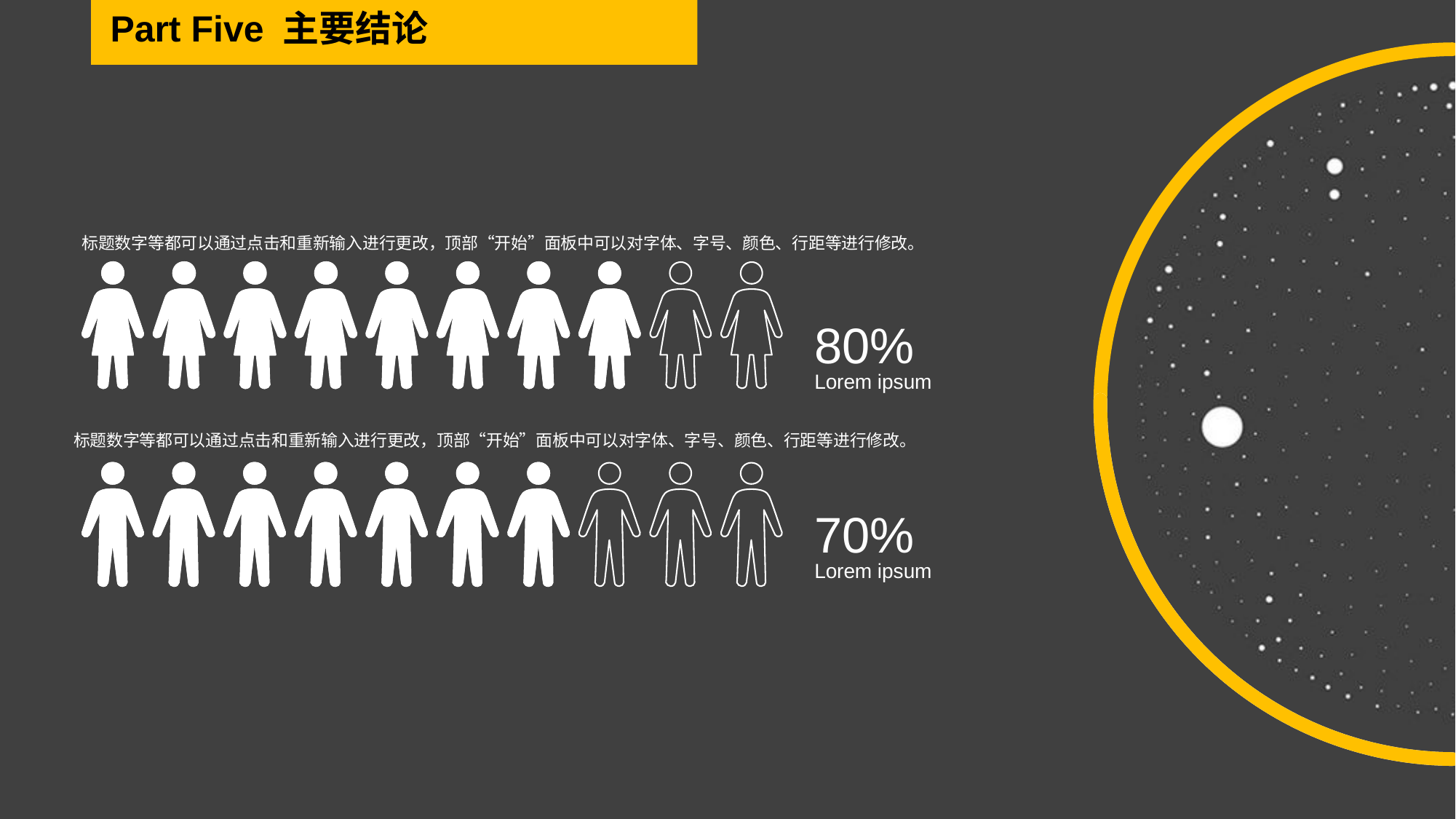

Part Five 主要结论

标题数字等都可以通过点击和重新输入进行更改，顶部“开始”面板中可以对字体、字号、颜色、行距等进行修改。

80%
Lorem ipsum
标题数字等都可以通过点击和重新输入进行更改，顶部“开始”面板中可以对字体、字号、颜色、行距等进行修改。

70%
Lorem ipsum